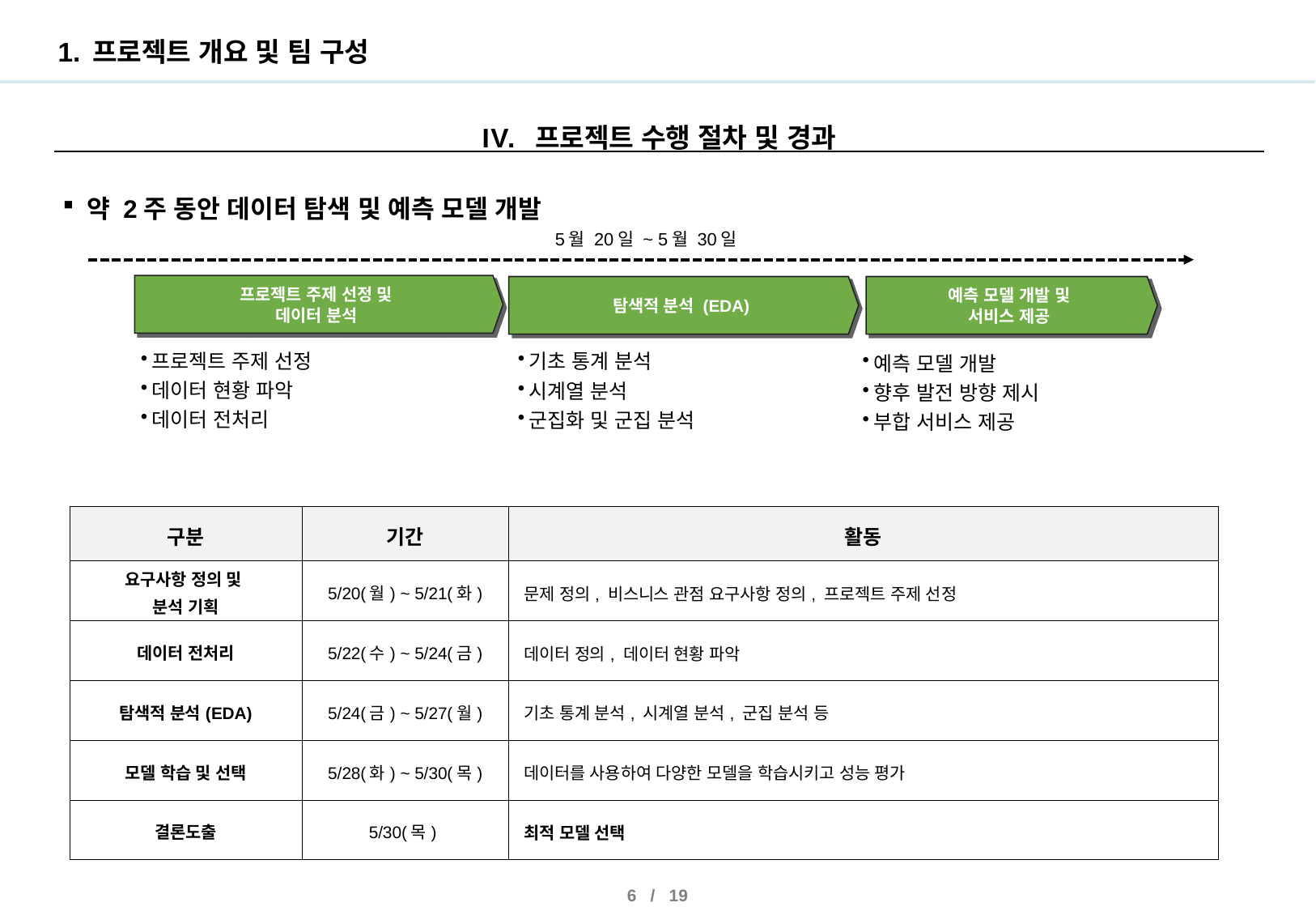

# 1. 프로젝트 개요 및 팀 구성
프로젝트 수행 절차 및 경과
약 2주 동안 데이터 탐색 및 예측 모델 개발
5월 20일 ~ 5월 30일

프로젝트 주제 선정 및
데이터 분석
탐색적 분석 (EDA)
예측 모델 개발 및
서비스 제공
프로젝트 주제 선정
데이터 현황 파악
데이터 전처리
기초 통계 분석
시계열 분석
군집화 및 군집 분석
예측 모델 개발
향후 발전 방향 제시
부합 서비스 제공
| 구분 | 기간 | 활동 |
| --- | --- | --- |
| 요구사항 정의 및 분석 기획 | 5/20(월) ~ 5/21(화) | 문제 정의, 비스니스 관점 요구사항 정의, 프로젝트 주제 선정 |
| 데이터 전처리 | 5/22(수) ~ 5/24(금) | 데이터 정의, 데이터 현황 파악 |
| 탐색적 분석(EDA) | 5/24(금) ~ 5/27(월) | 기초 통계 분석, 시계열 분석, 군집 분석 등 |
| 모델 학습 및 선택 | 5/28(화) ~ 5/30(목) | 데이터를 사용하여 다양한 모델을 학습시키고 성능 평가 |
| 결론도출 | 5/30(목) | 최적 모델 선택 |